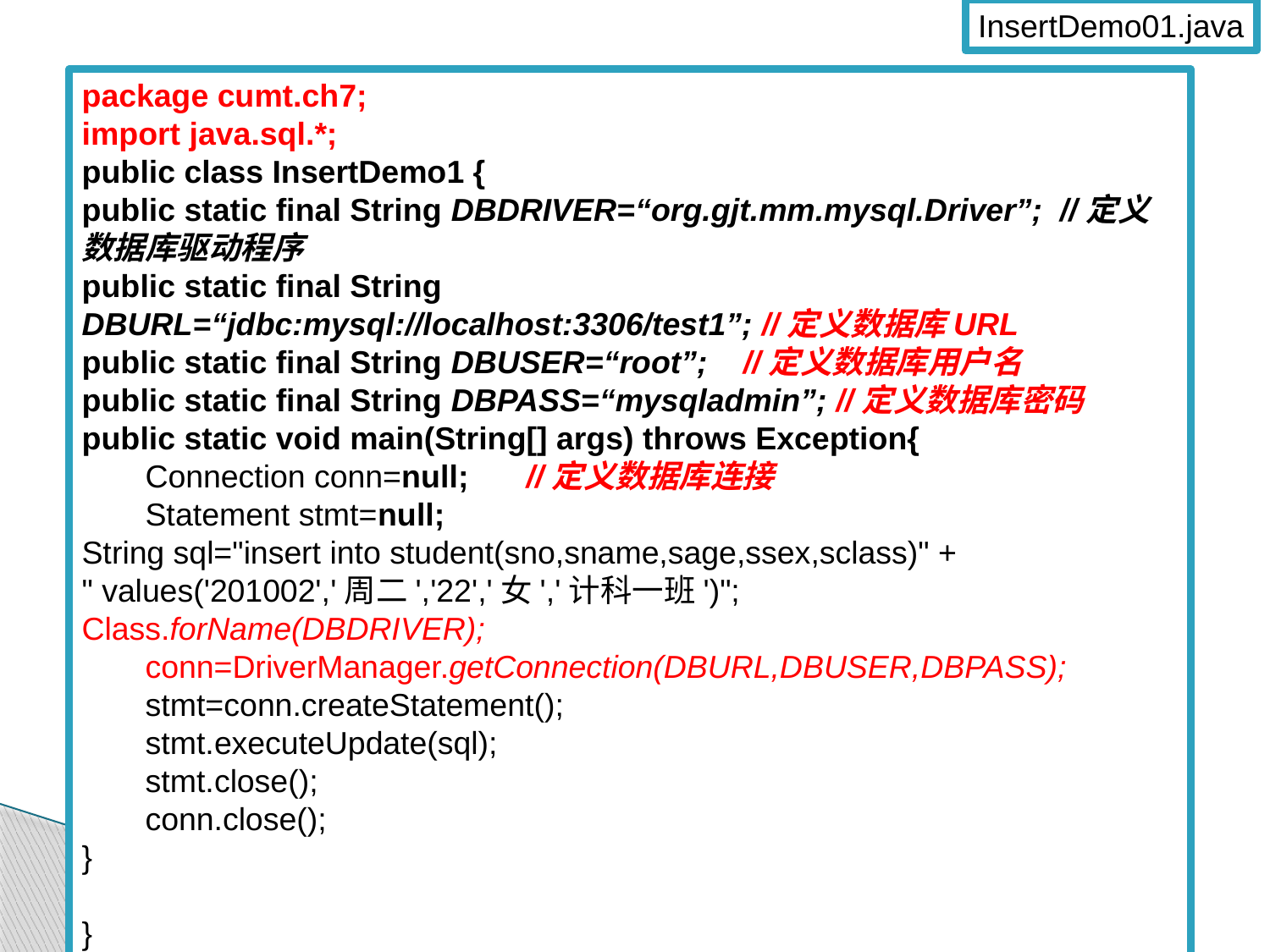

InsertDemo01.java
package cumt.ch7;
import java.sql.*;
public class InsertDemo1 {
public static final String DBDRIVER=“org.gjt.mm.mysql.Driver”;  //定义数据库驱动程序
public static final String DBURL=“jdbc:mysql://localhost:3306/test1”; //定义数据库URL
public static final String DBUSER=“root”;    //定义数据库用户名
public static final String DBPASS=“mysqladmin”; //定义数据库密码
public static void main(String[] args) throws Exception{
Connection conn=null; 	//定义数据库连接
Statement stmt=null;
String sql="insert into student(sno,sname,sage,ssex,sclass)" +
" values('201002','周二','22','女','计科一班')";
Class.forName(DBDRIVER);
conn=DriverManager.getConnection(DBURL,DBUSER,DBPASS);
stmt=conn.createStatement();
stmt.executeUpdate(sql);
stmt.close();
conn.close();
}

}